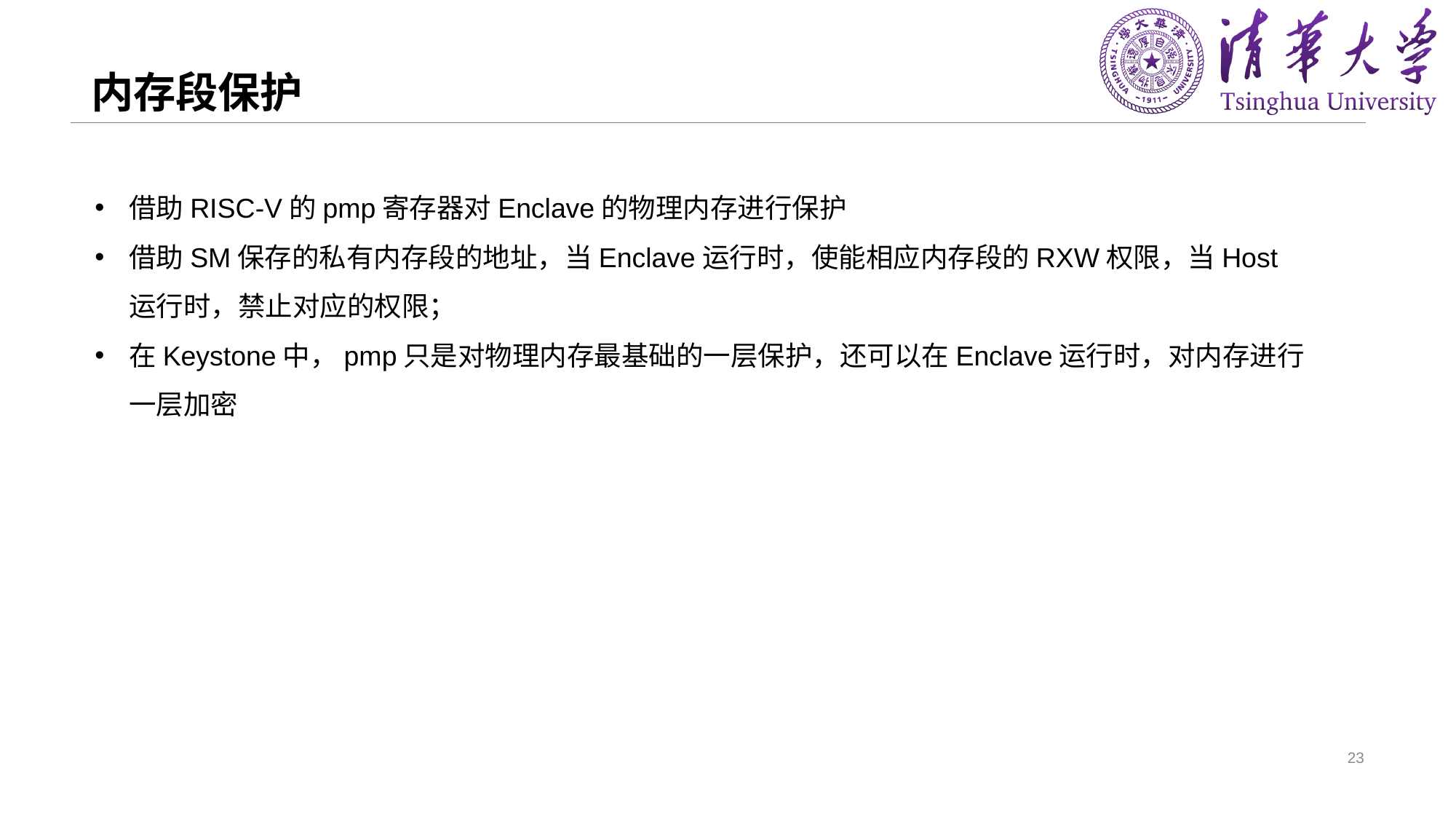

# 内存段保护
借助RISC-V的pmp寄存器对Enclave的物理内存进行保护
借助SM保存的私有内存段的地址，当Enclave运行时，使能相应内存段的RXW权限，当Host运行时，禁止对应的权限；
在Keystone中，pmp只是对物理内存最基础的一层保护，还可以在Enclave运行时，对内存进行一层加密

23